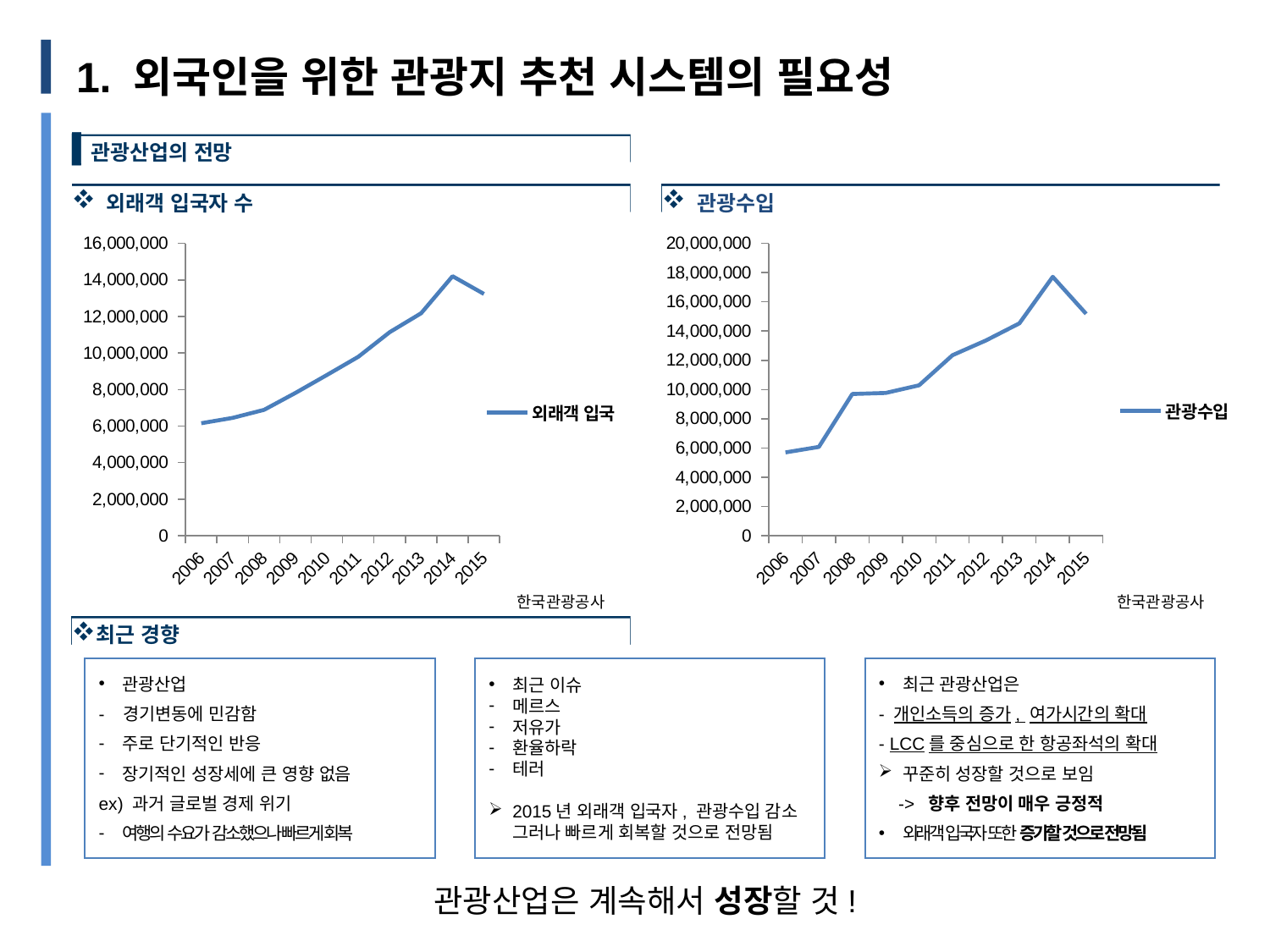

# 1. 외국인을 위한 관광지 추천 시스템의 필요성

관광산업의 전망
 외래객 입국자 수
 관광수입

### Chart

| Category |  |
|---|---|
| 2006 | 6155046.0 |
| 2007 | 6448240.0 |
| 2008 | 6890841.0 |
| 2009 | 7817533.0 |
| 2010 | 8797658.0 |
| 2011 | 9794796.0 |
| 2012 | 11140028.0 |
| 2013 | 12175550.0 |
| 2014 | 14201516.0 |
| 2015 | 13231651.0 |

### Chart

| Category |  |
|---|---|
| 2006 | 5697400.0 |
| 2007 | 6071400.0 |
| 2008 | 9696100.0 |
| 2009 | 9767200.0 |
| 2010 | 10290500.0 |
| 2011 | 12347200.0 |
| 2012 | 13356700.0 |
| 2013 | 14524800.0 |
| 2014 | 17711800.0 |
| 2015 | 15177100.0 |
한국관광공사
한국관광공사
최근 경향
관광산업
-   경기변동에 민감함
주로 단기적인 반응
장기적인 성장세에 큰 영향 없음
ex) 과거 글로벌 경제 위기
여행의  수요가  감소했으나 빠르게 회복
최근 이슈
메르스
저유가
환율하락
테러

2015년 외래객 입국자, 관광수입 감소
    그러나 빠르게 회복할 것으로 전망됨
최근 관광산업은
- 개인소득의 증가, 여가시간의 확대
- LCC를 중심으로 한 항공좌석의 확대
꾸준히 성장할 것으로 보임
    ->  향후 전망이 매우 긍정적
외래객 입국자 또한 증가할 것으로 전망됨
관광산업은 계속해서 성장할 것!